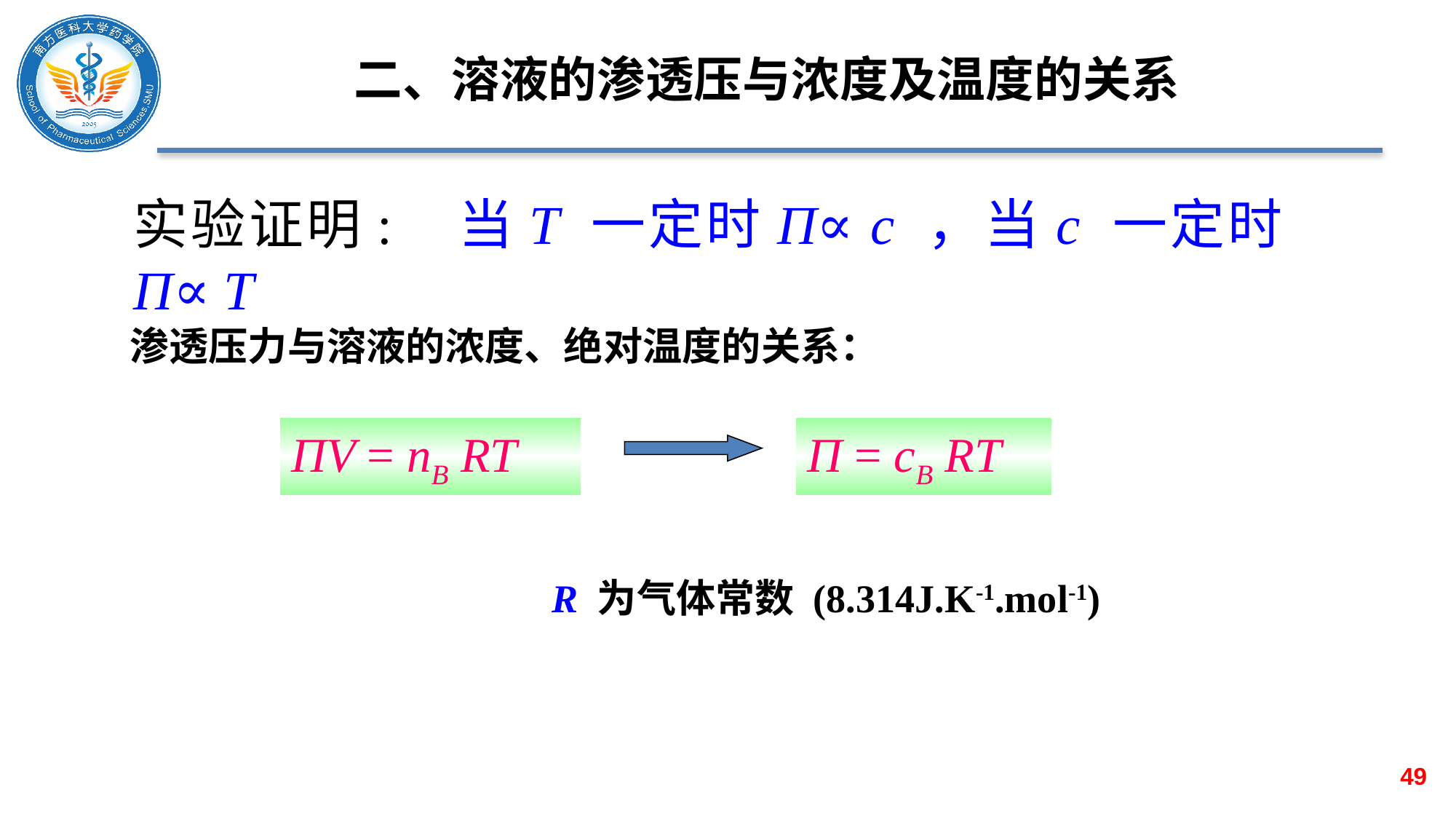

# 二、溶液的渗透压与浓度及温度的关系
实验证明:   当T 一定时Π∝ c ，当c 一定时Π∝ T
渗透压力与溶液的浓度、绝对温度的关系：
ΠV = nB RT
Π = cB RT

R 为气体常数 (8.314J.K-1.mol-1)
49